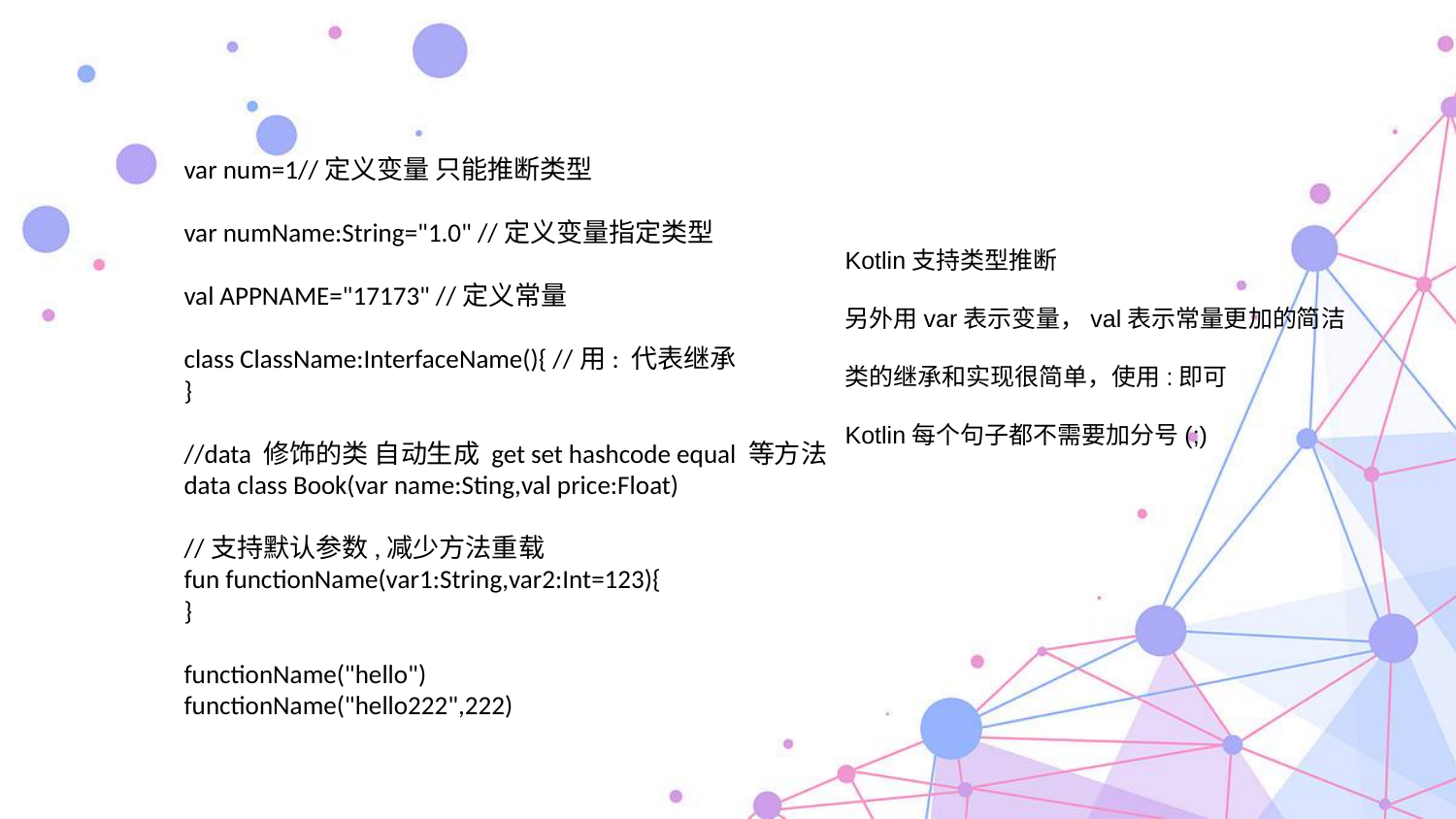

var num=1//定义变量 只能推断类型

var numName:String="1.0" //定义变量指定类型

val APPNAME="17173" //定义常量

class ClassName:InterfaceName(){ //用: 代表继承
}

//data 修饰的类 自动生成 get set hashcode equal 等方法
data class Book(var name:Sting,val price:Float)

//支持默认参数,减少方法重载
fun functionName(var1:String,var2:Int=123){
}

functionName("hello")
functionName("hello222",222)
Kotlin支持类型推断

另外用var表示变量，val表示常量更加的简洁

类的继承和实现很简单，使用:即可

Kotlin每个句子都不需要加分号(;)